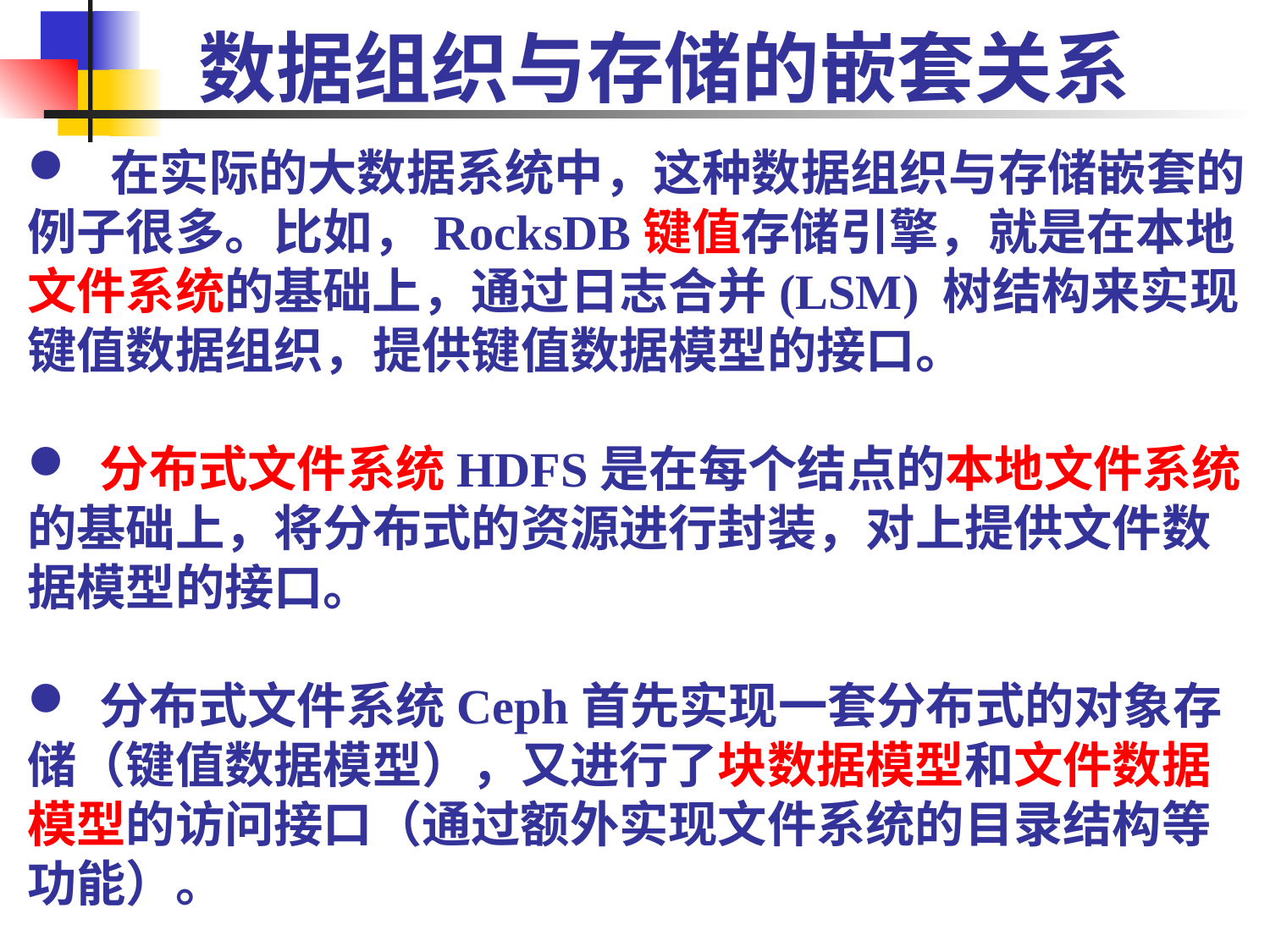

# 数据组织与存储的嵌套关系
  在实际的大数据系统中，这种数据组织与存储嵌套的例子很多。比如，RocksDB键值存储引擎，就是在本地文件系统的基础上，通过日志合并(LSM) 树结构来实现键值数据组织，提供键值数据模型的接口。

 分布式文件系统HDFS是在每个结点的本地文件系统的基础上，将分布式的资源进行封装，对上提供文件数据模型的接口。

 分布式文件系统Ceph首先实现一套分布式的对象存储（键值数据模型），又进行了块数据模型和文件数据模型的访问接口（通过额外实现文件系统的目录结构等功能）。